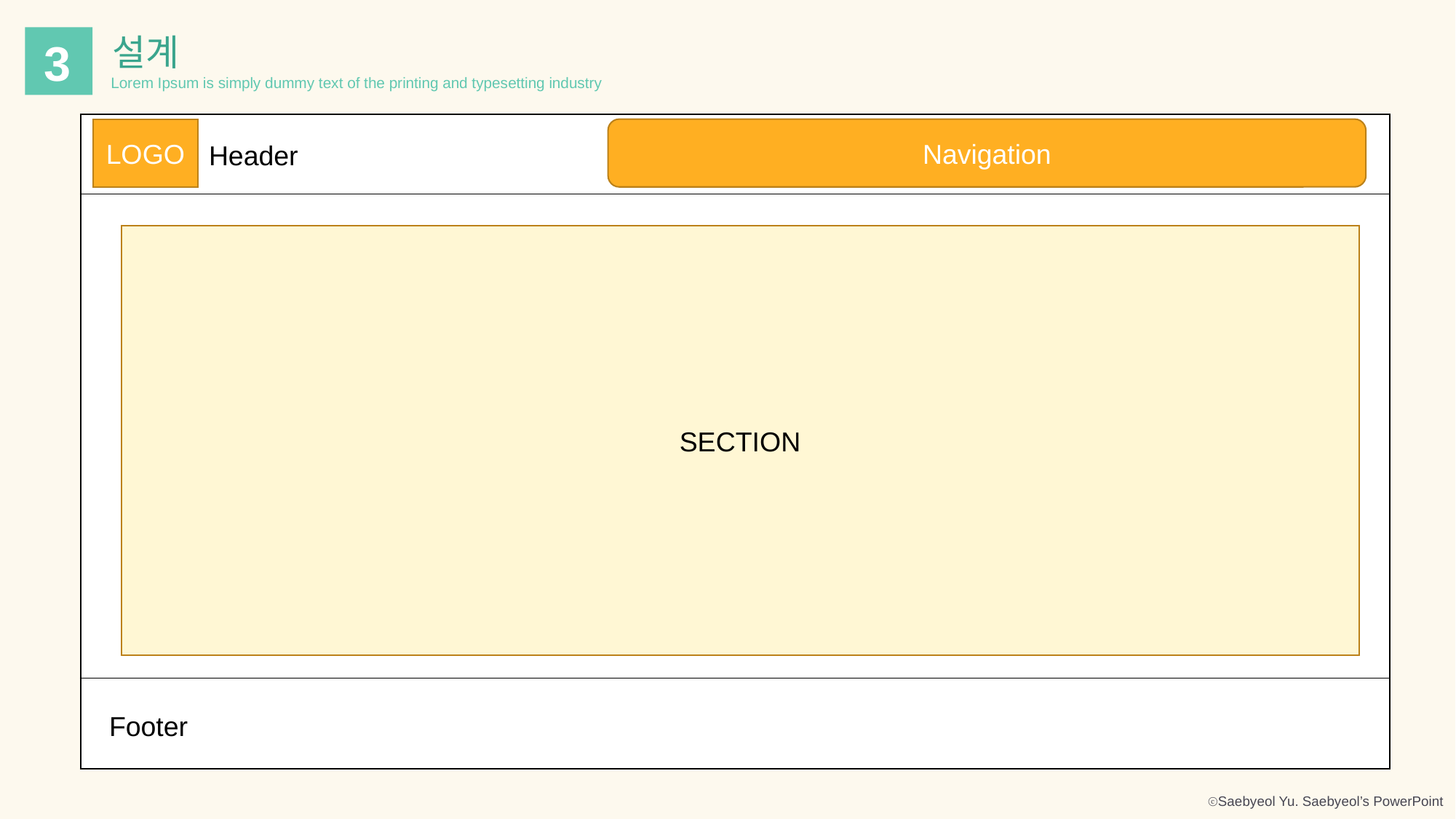

설계
Lorem Ipsum is simply dummy text of the printing and typesetting industry

3

LOGO
Navigation
Header
SECTION
Footer